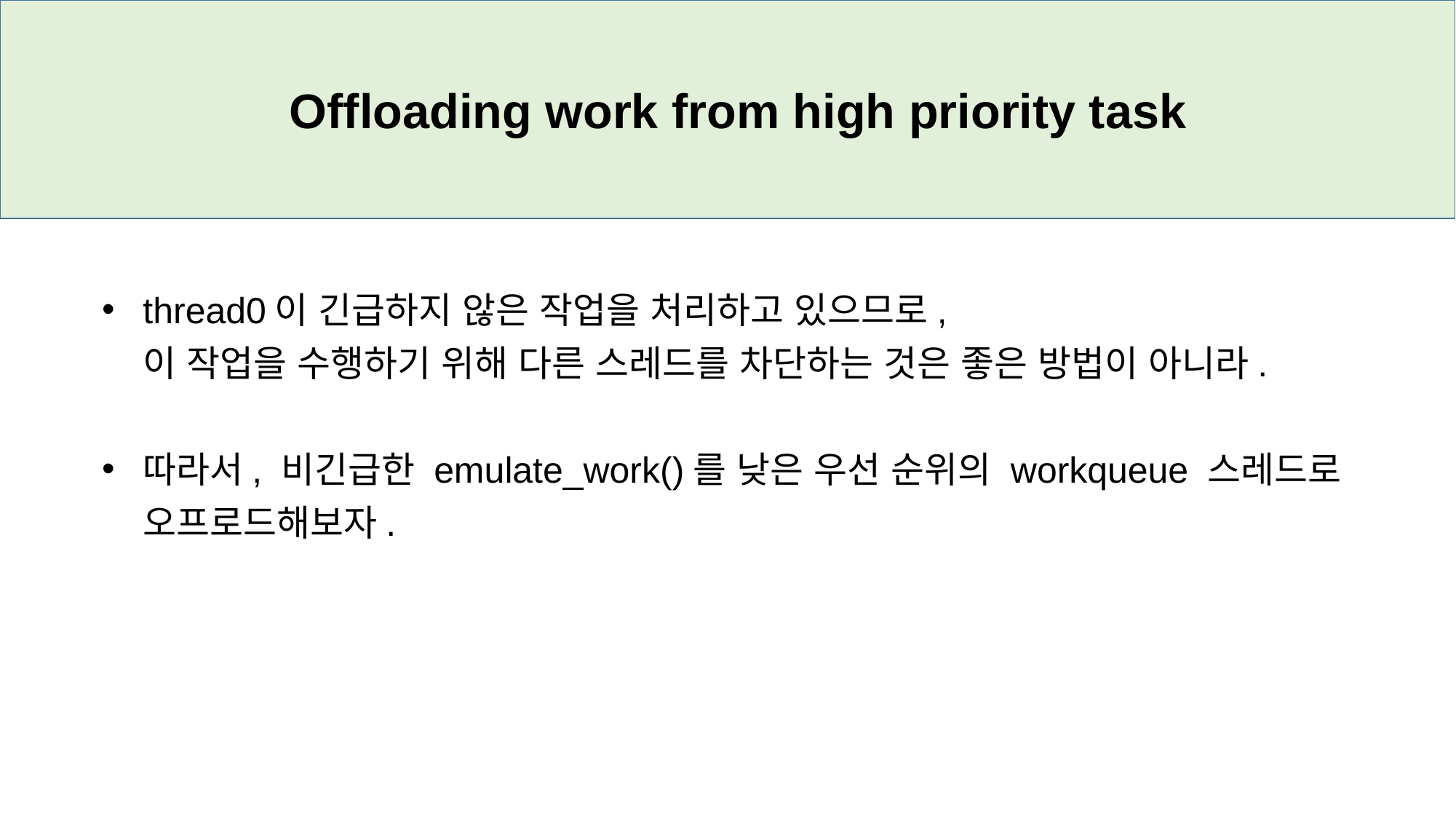

Offloading work from high priority task

thread0이 긴급하지 않은 작업을 처리하고 있으므로,
이 작업을 수행하기 위해 다른 스레드를 차단하는 것은 좋은 방법이 아니라.

따라서, 비긴급한 emulate_work()를 낮은 우선 순위의 workqueue 스레드로
오프로드해보자.